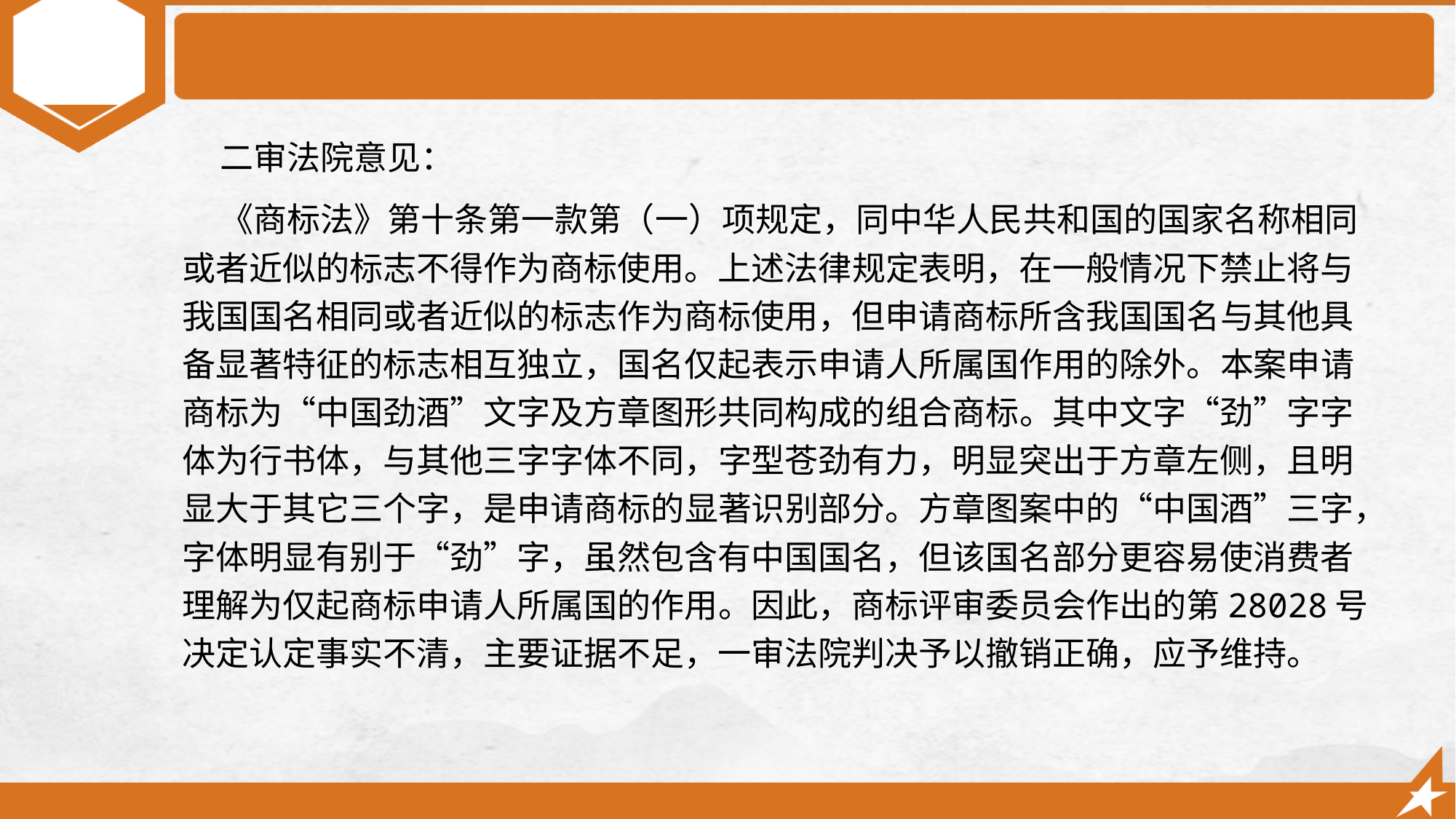

二审法院意见：
    《商标法》第十条第一款第（一）项规定，同中华人民共和国的国家名称相同或者近似的标志不得作为商标使用。上述法律规定表明，在一般情况下禁止将与我国国名相同或者近似的标志作为商标使用，但申请商标所含我国国名与其他具备显著特征的标志相互独立，国名仅起表示申请人所属国作用的除外。本案申请商标为“中国劲酒”文字及方章图形共同构成的组合商标。其中文字“劲”字字体为行书体，与其他三字字体不同，字型苍劲有力，明显突出于方章左侧，且明显大于其它三个字，是申请商标的显著识别部分。方章图案中的“中国酒”三字，字体明显有别于“劲”字，虽然包含有中国国名，但该国名部分更容易使消费者理解为仅起商标申请人所属国的作用。因此，商标评审委员会作出的第28028号决定认定事实不清，主要证据不足，一审法院判决予以撤销正确，应予维持。